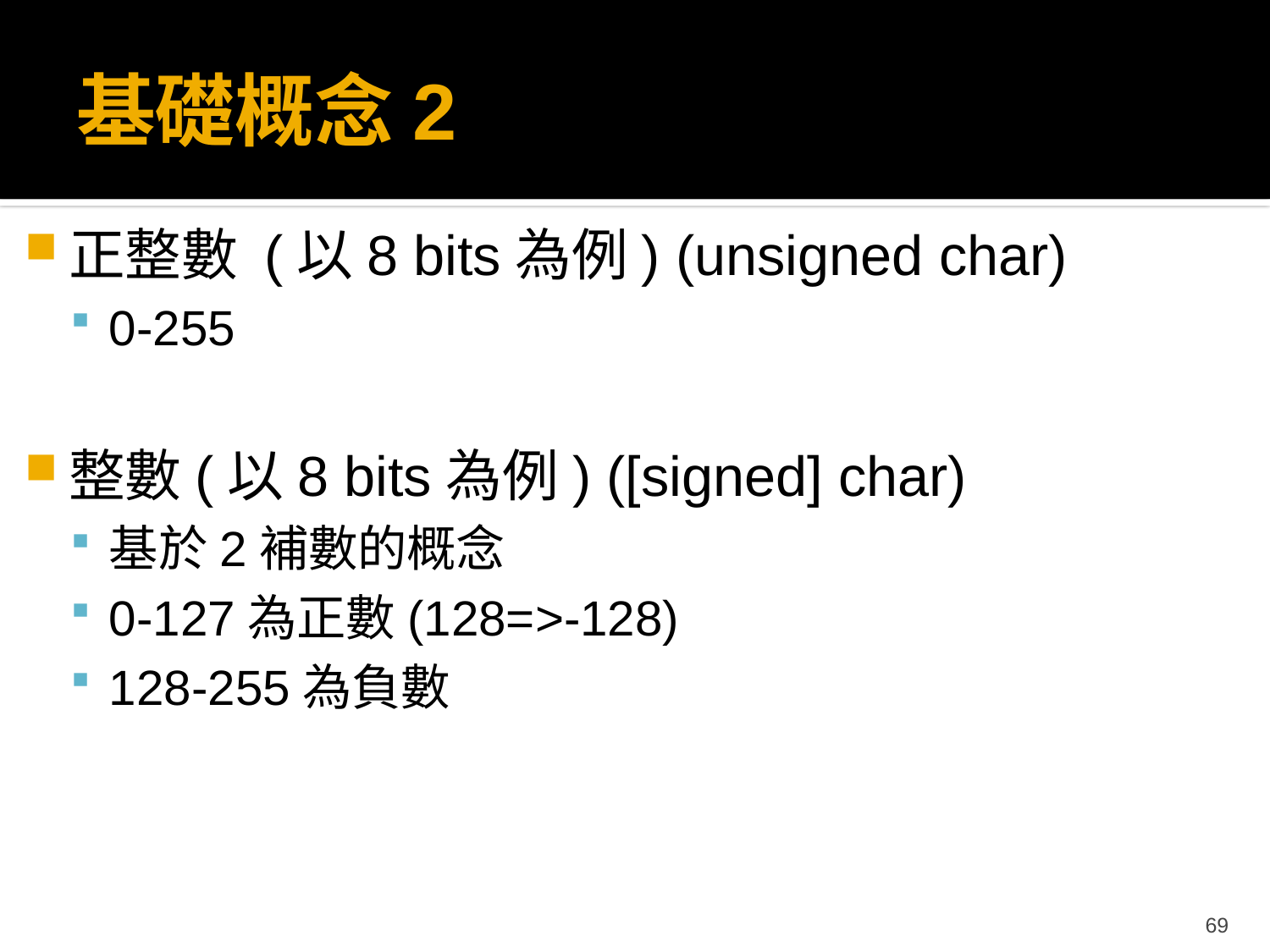

# 基礎概念2
正整數 (以8 bits為例) (unsigned char)
0-255

整數(以8 bits為例) ([signed] char)
基於2補數的概念
0-127為正數(128=>-128)
128-255為負數
69